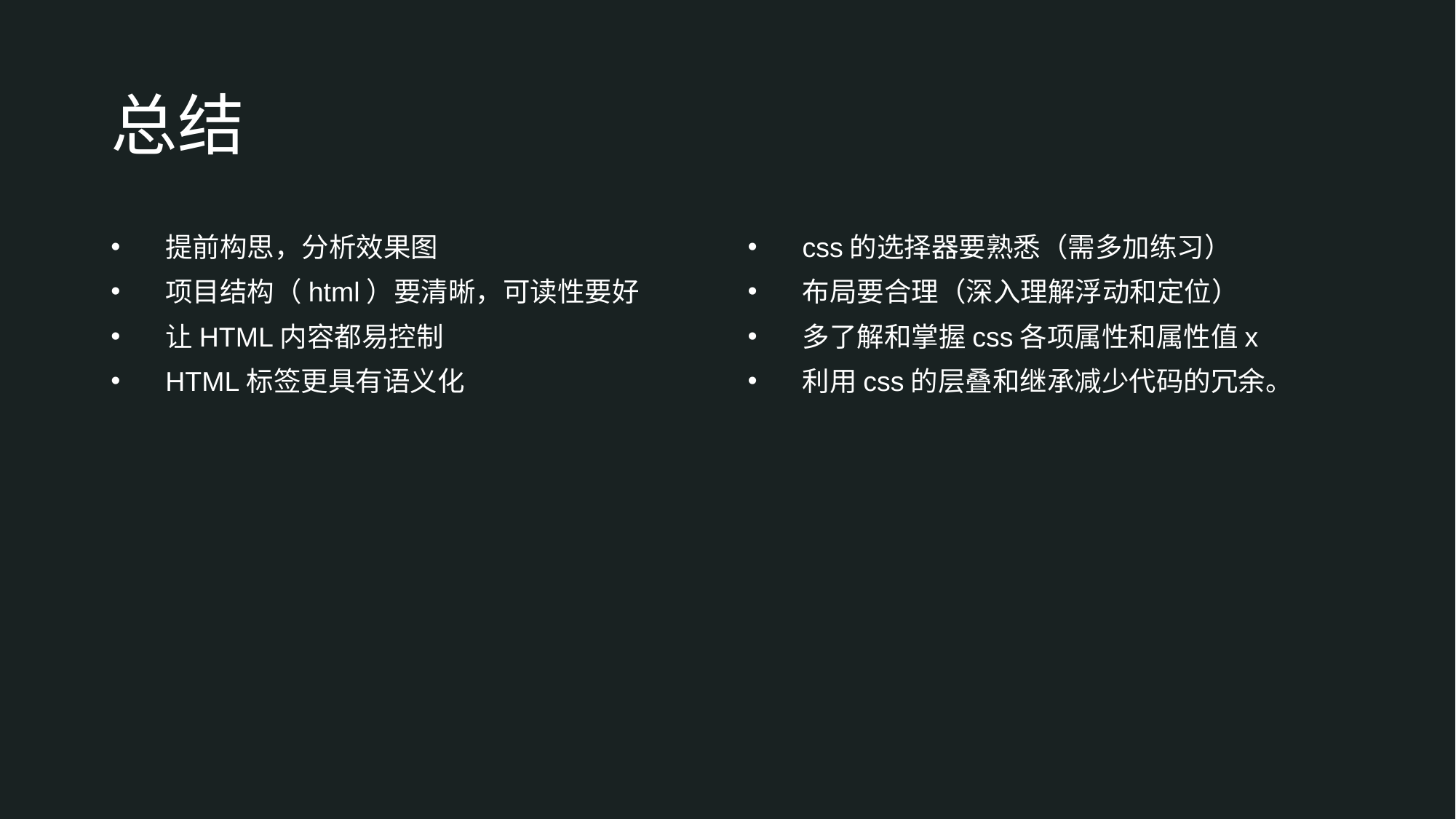

# 总结
提前构思，分析效果图
项目结构（html）要清晰，可读性要好
让HTML内容都易控制
HTML标签更具有语义化

css的选择器要熟悉（需多加练习）
布局要合理（深入理解浮动和定位）
多了解和掌握css各项属性和属性值x
利用css的层叠和继承减少代码的冗余。